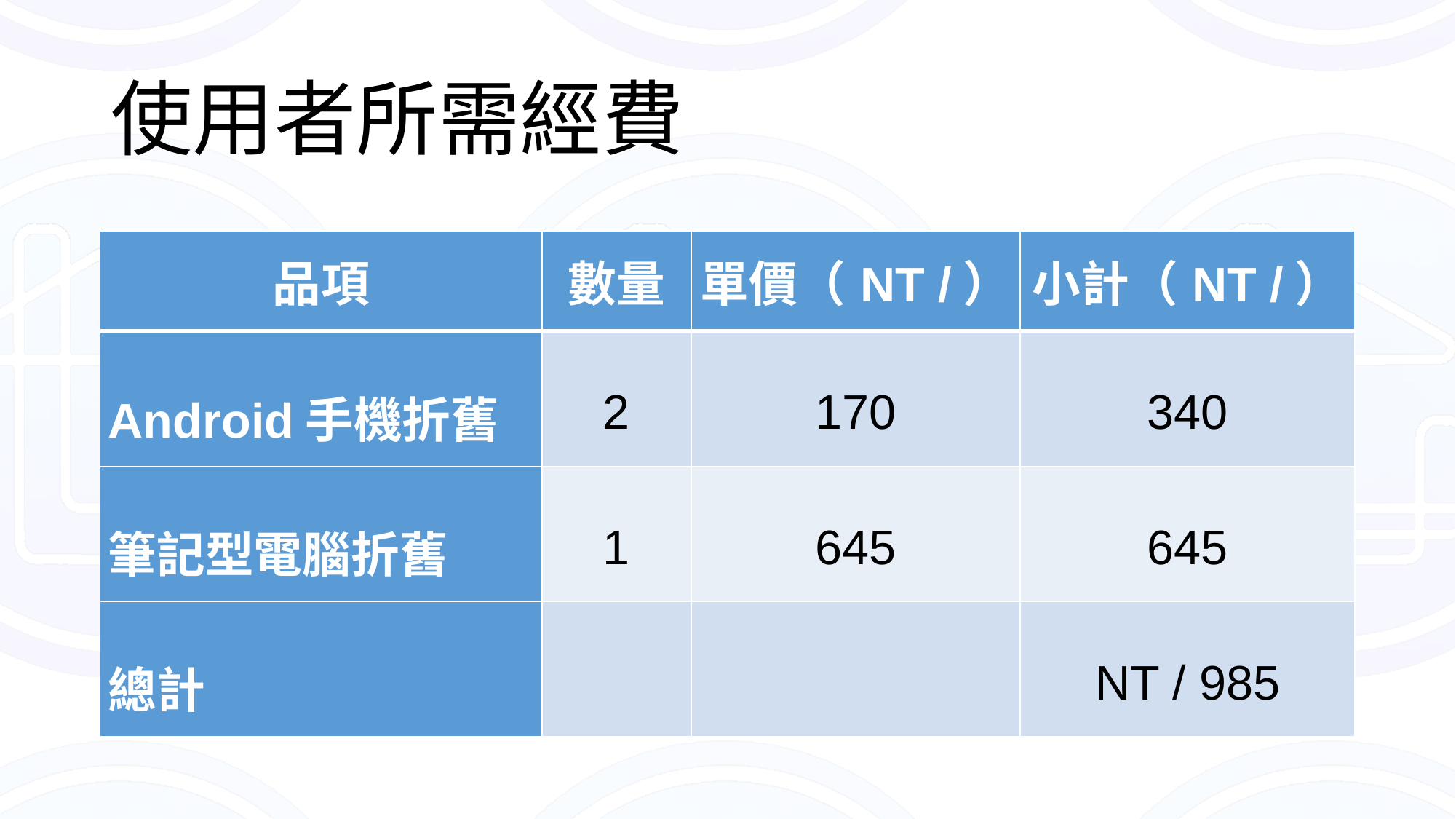

# 使用者所需經費
| 品項 | 數量 | 單價（NT /） | 小計（NT /） |
| --- | --- | --- | --- |
| Android手機折舊 | 2 | 170 | 340 |
| 筆記型電腦折舊 | 1 | 645 | 645 |
| 總計 |  |  | NT / 985 |